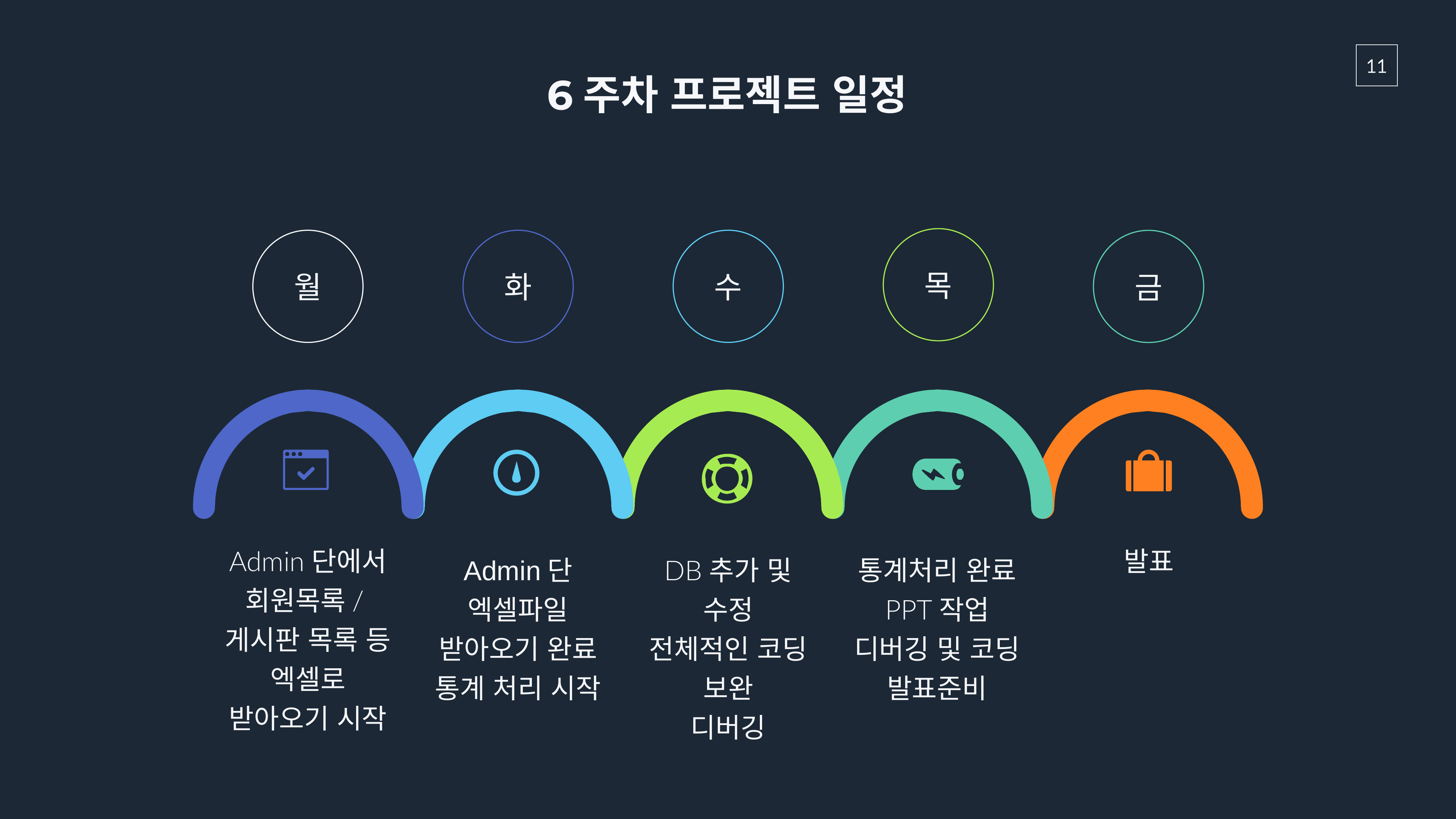

6주차 프로젝트 일정
목
월
화
수
금

Admin단에서 회원목록/게시판 목록 등 엑셀로 받아오기 시작
발표
Admin단 엑셀파일 받아오기 완료
통계 처리 시작
DB추가 및 수정
전체적인 코딩 보완
디버깅
통계처리 완료
PPT작업
디버깅 및 코딩
발표준비